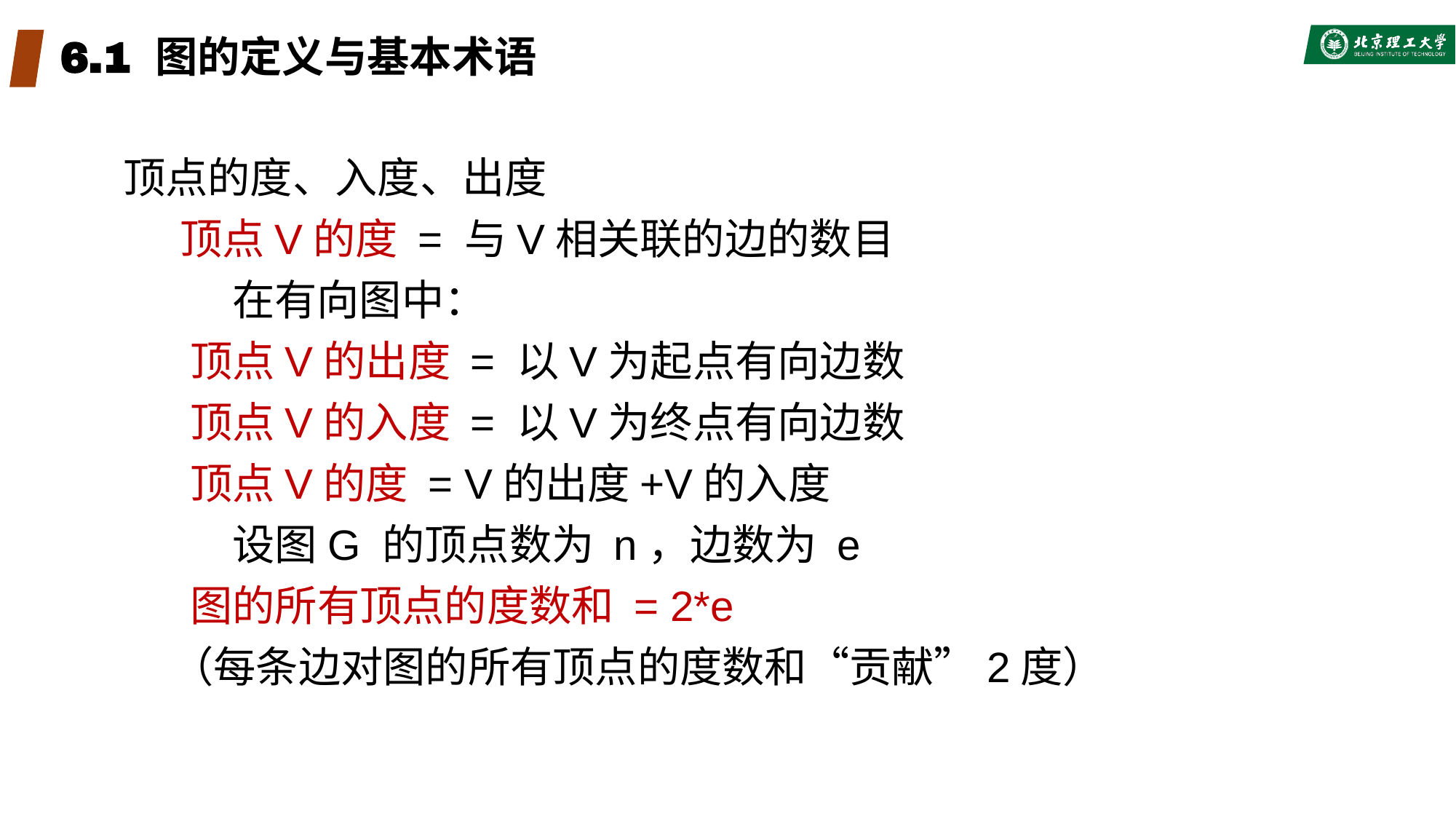

# 6.1 图的定义与基本术语
顶点的度、入度、出度
      顶点V的度 = 与V相关联的边的数目
  	在有向图中：
      顶点V的出度 = 以V为起点有向边数
      顶点V的入度 = 以V为终点有向边数
      顶点V的度 = V的出度+V的入度
 	设图G 的顶点数为 n，边数为 e
      图的所有顶点的度数和 = 2*e
    （每条边对图的所有顶点的度数和“贡献”2度）